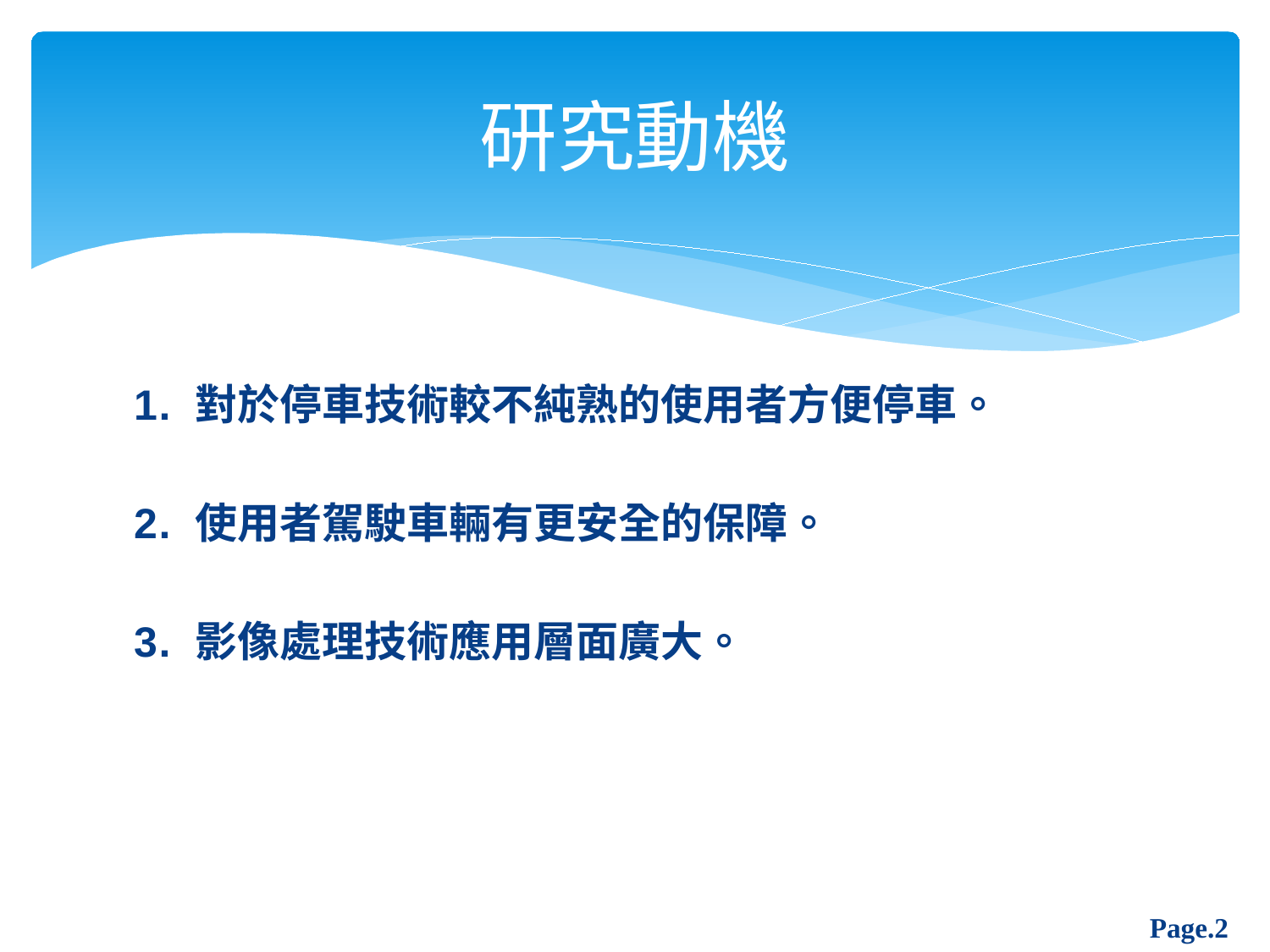

# 研究動機
對於停車技術較不純熟的使用者方便停車。

使用者駕駛車輛有更安全的保障。

影像處理技術應用層面廣大。
Page.2